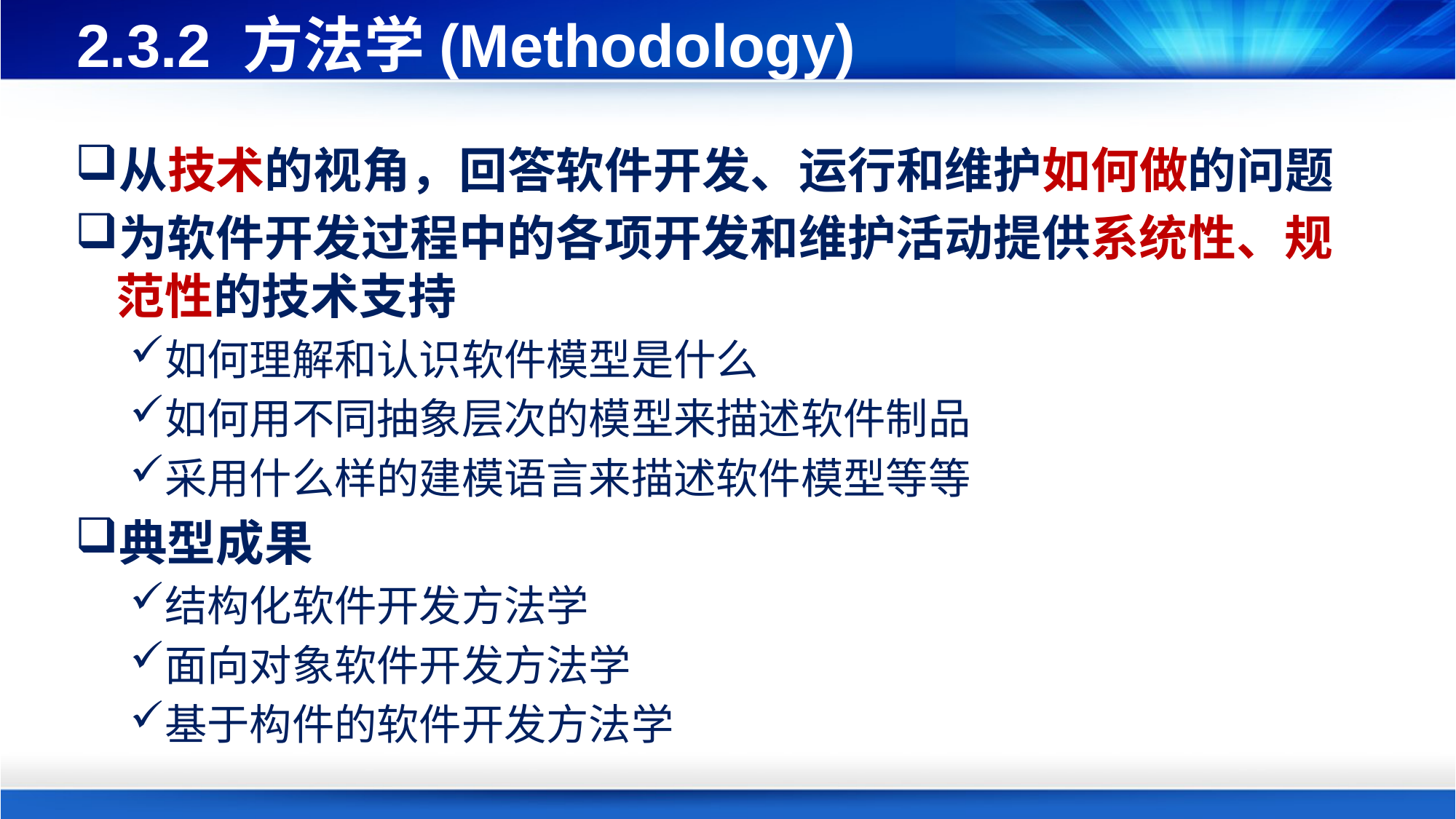

# 2.3.2 方法学(Methodology)
从技术的视角，回答软件开发、运行和维护如何做的问题
为软件开发过程中的各项开发和维护活动提供系统性、规范性的技术支持
如何理解和认识软件模型是什么
如何用不同抽象层次的模型来描述软件制品
采用什么样的建模语言来描述软件模型等等
典型成果
结构化软件开发方法学
面向对象软件开发方法学
基于构件的软件开发方法学